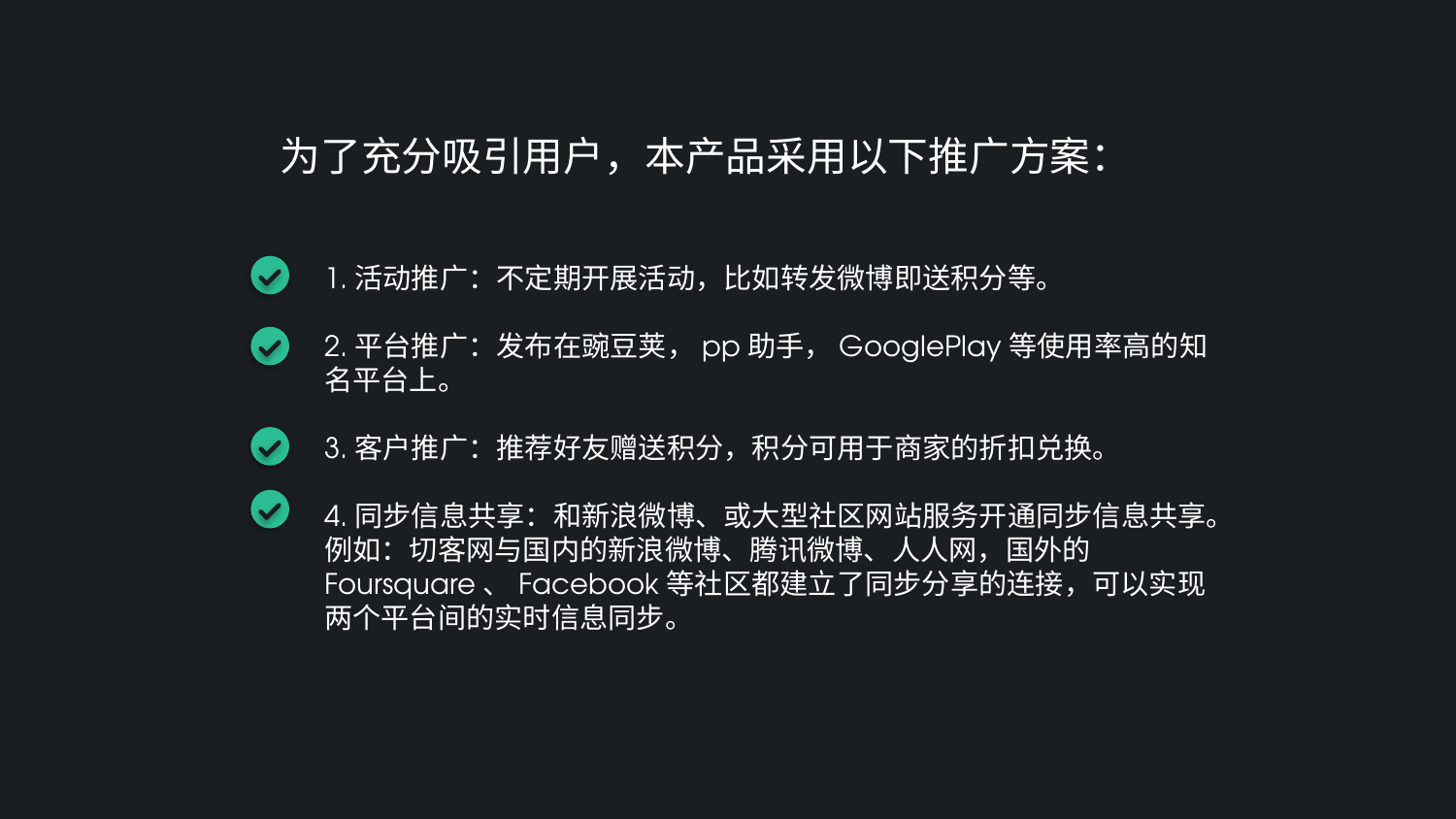

为了充分吸引用户，本产品采用以下推广方案：
1.活动推广：不定期开展活动，比如转发微博即送积分等。

2.平台推广：发布在豌豆荚，pp助手，GooglePlay等使用率高的知名平台上。

3.客户推广：推荐好友赠送积分，积分可用于商家的折扣兑换。

4.同步信息共享：和新浪微博、或大型社区网站服务开通同步信息共享。例如：切客网与国内的新浪微博、腾讯微博、人人网，国外的Foursquare、Facebook等社区都建立了同步分享的连接，可以实现两个平台间的实时信息同步。